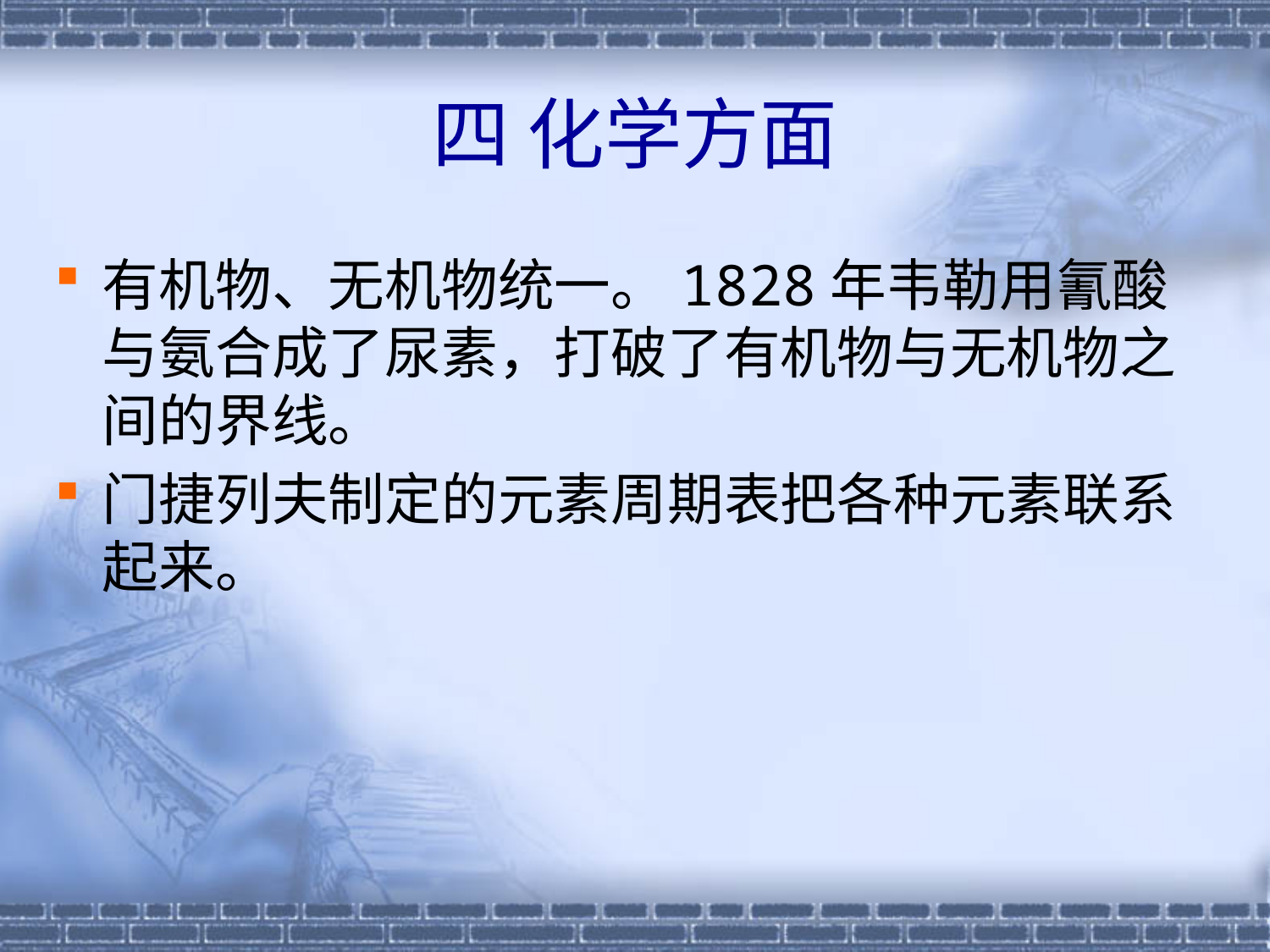

# 四 化学方面
有机物、无机物统一。1828年韦勒用氰酸与氨合成了尿素，打破了有机物与无机物之间的界线。
门捷列夫制定的元素周期表把各种元素联系起来。